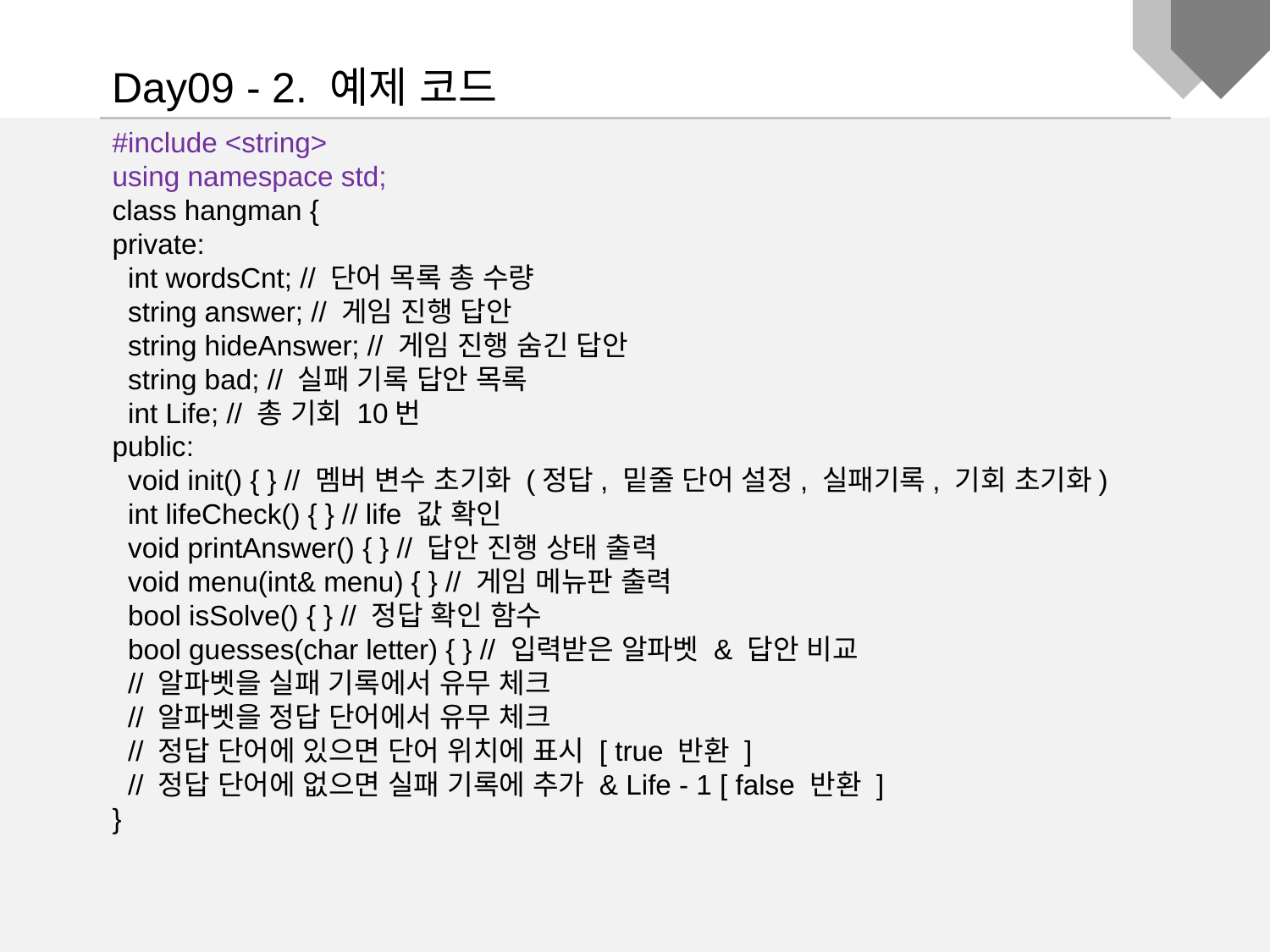

Day09 - 2. 예제 코드
#include <string>
using namespace std;
class hangman {
private:
  int wordsCnt; // 단어 목록 총 수량
  string answer; // 게임 진행 답안
  string hideAnswer; // 게임 진행 숨긴 답안
  string bad; // 실패 기록 답안 목록
  int Life; // 총 기회 10번
public:
  void init() { } // 멤버 변수 초기화 (정답, 밑줄 단어 설정, 실패기록, 기회 초기화)
  int lifeCheck() { } // life 값 확인
  void printAnswer() { } // 답안 진행 상태 출력
  void menu(int& menu) { } // 게임 메뉴판 출력
  bool isSolve() { } // 정답 확인 함수
  bool guesses(char letter) { } // 입력받은 알파벳 & 답안 비교
  // 알파벳을 실패 기록에서 유무 체크
  // 알파벳을 정답 단어에서 유무 체크
  // 정답 단어에 있으면 단어 위치에 표시 [ true 반환 ]
  // 정답 단어에 없으면 실패 기록에 추가 & Life - 1 [ false 반환 ]
}